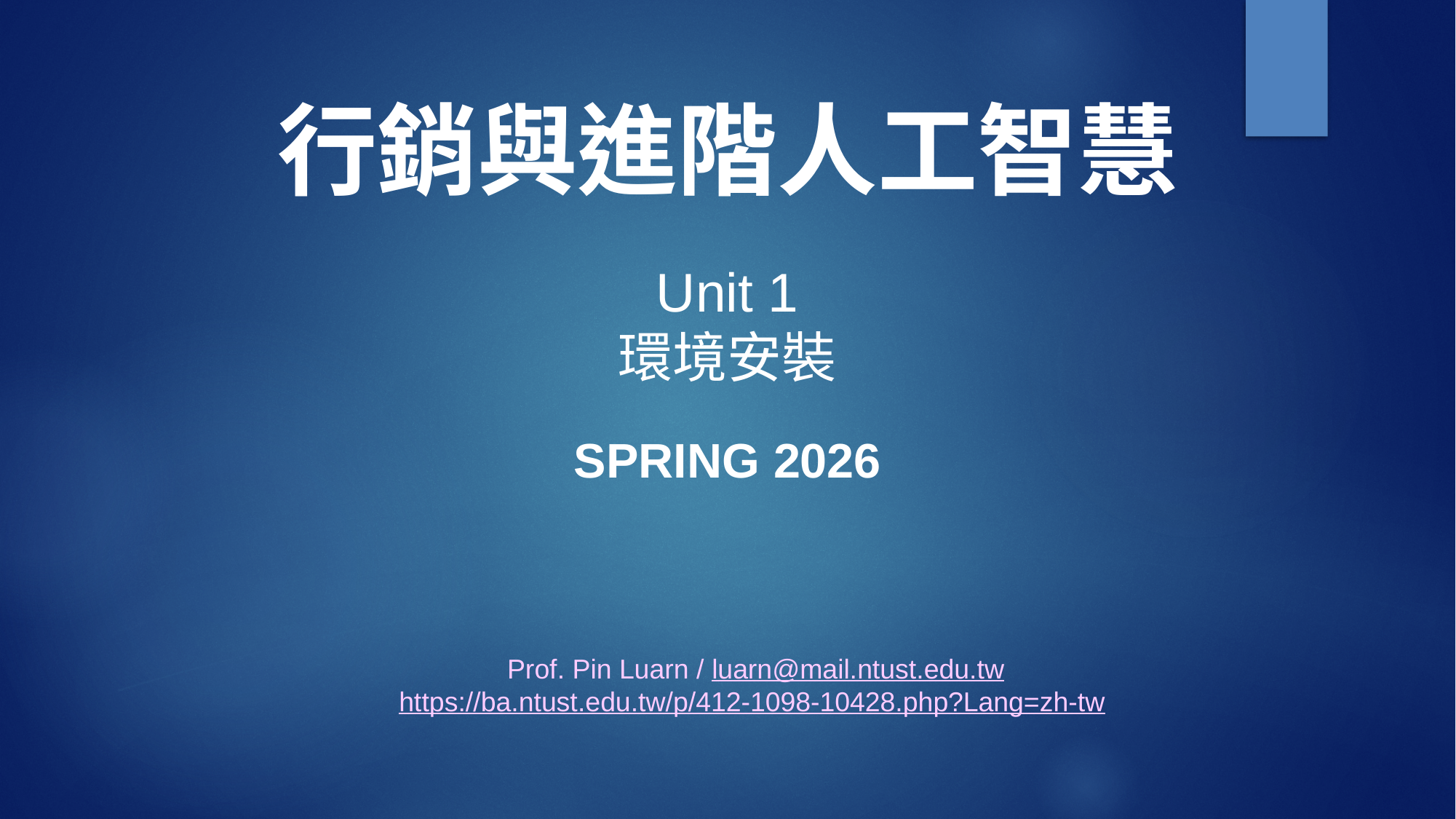

# 行銷與進階人工智慧
Unit 1
環境安裝
Spring 2026
Prof. Pin Luarn / luarn@mail.ntust.edu.tw
https://ba.ntust.edu.tw/p/412-1098-10428.php?Lang=zh-tw